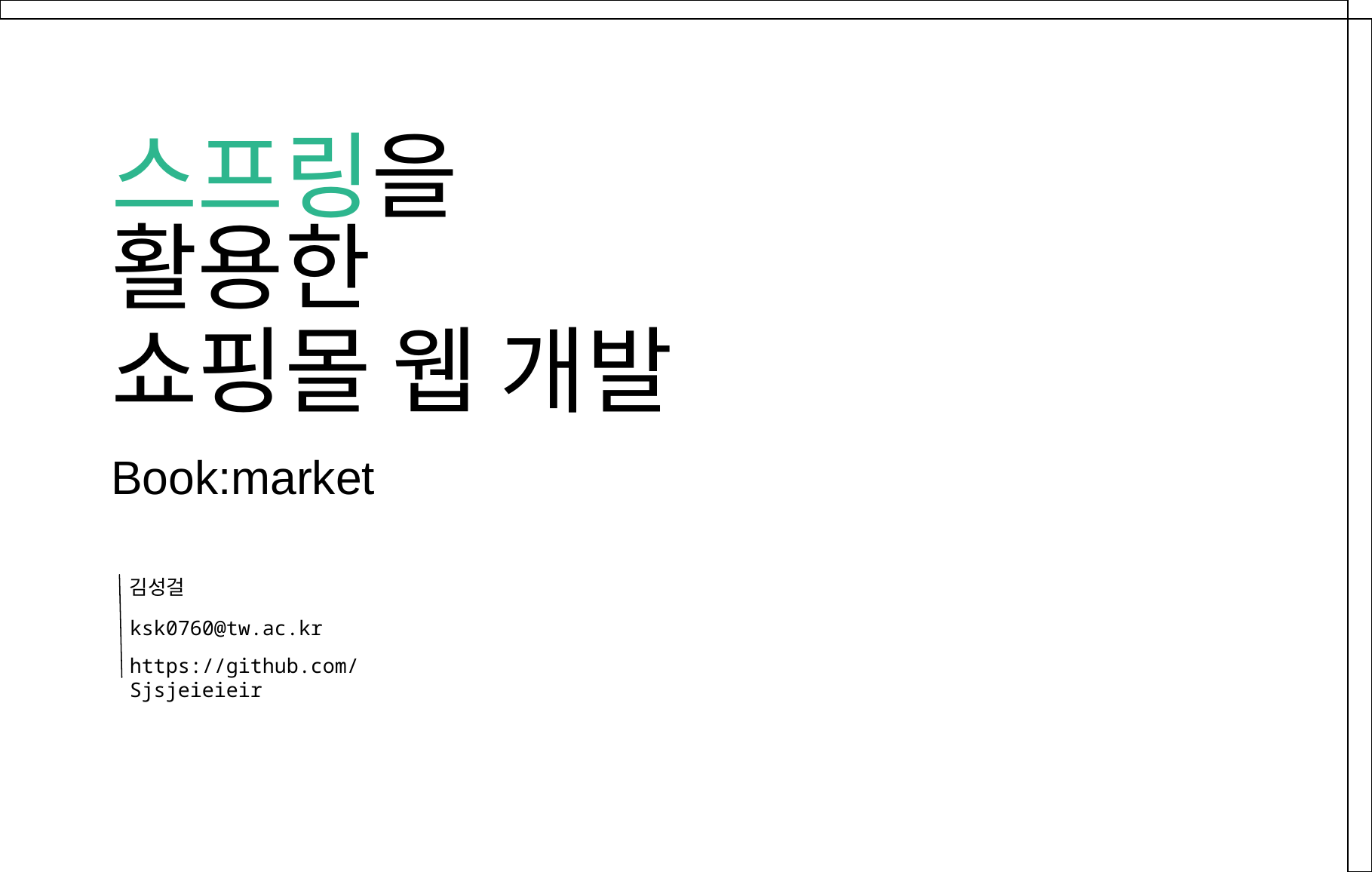

스프링을
활용한
쇼핑몰 웹 개발

Book:market

김성걸
ksk0760@tw.ac.kr
https://github.com/Sjsjeieieir